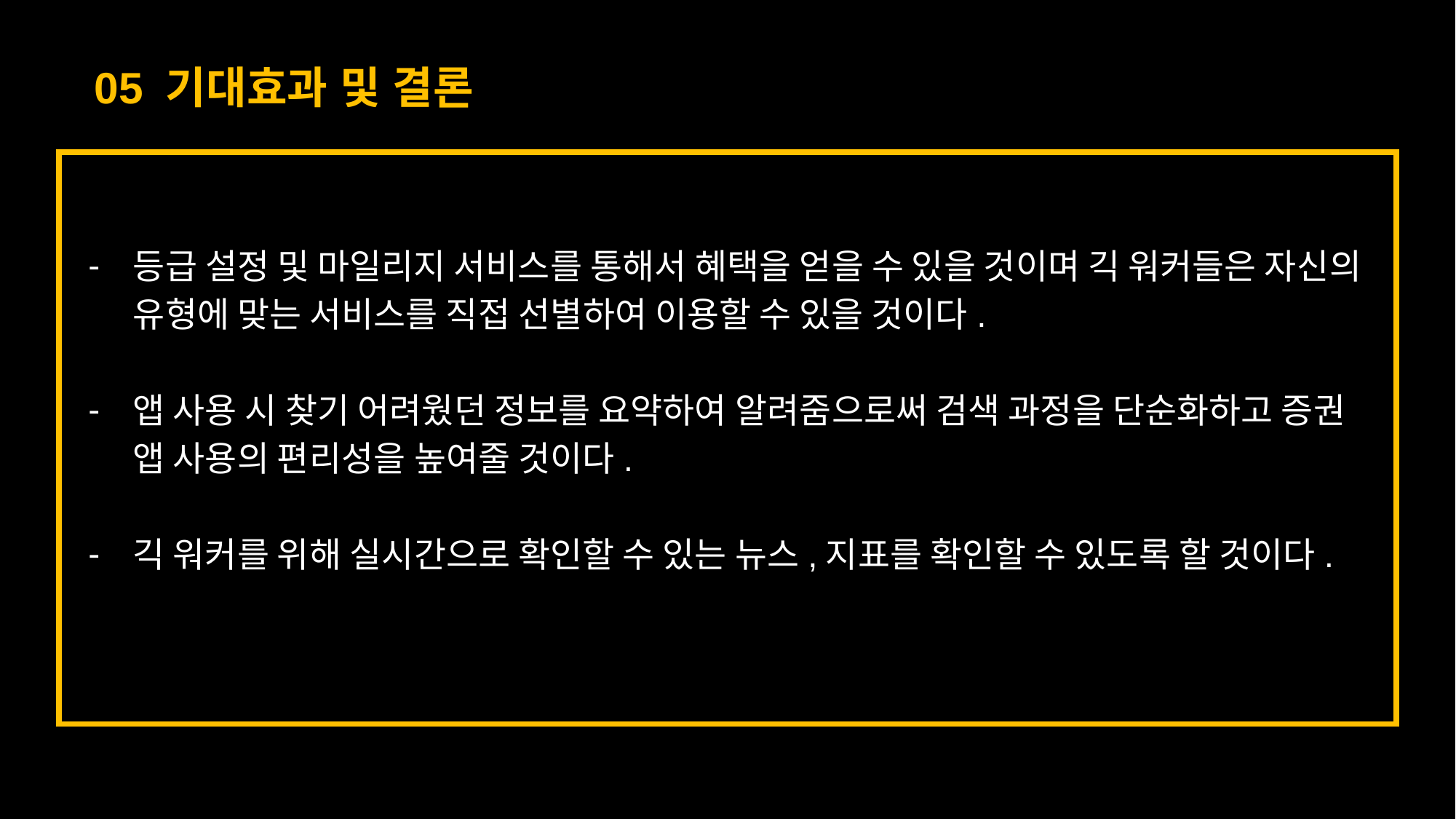

05 기대효과 및 결론

등급 설정 및 마일리지 서비스를 통해서 혜택을 얻을 수 있을 것이며 긱 워커들은 자신의 유형에 맞는 서비스를 직접 선별하여 이용할 수 있을 것이다.

앱 사용 시 찾기 어려웠던 정보를 요약하여 알려줌으로써 검색 과정을 단순화하고 증권 앱 사용의 편리성을 높여줄 것이다.

긱 워커를 위해 실시간으로 확인할 수 있는 뉴스,지표를 확인할 수 있도록 할 것이다.